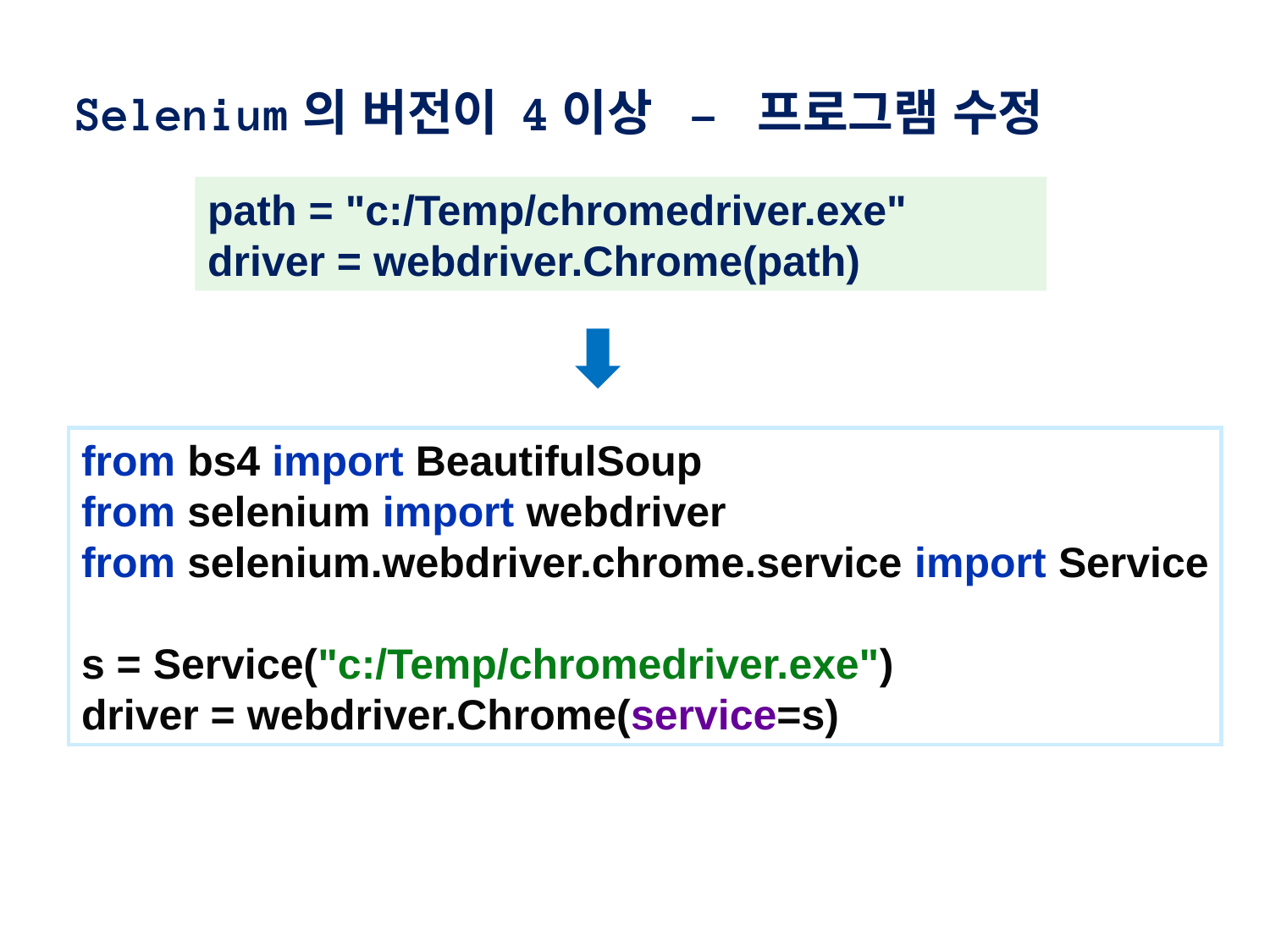

Selenium의 버전이 4이상  - 프로그램 수정
path = "c:/Temp/chromedriver.exe"
driver = webdriver.Chrome(path)

from bs4 import BeautifulSoup
from selenium import webdriver
from selenium.webdriver.chrome.service import Service
s = Service("c:/Temp/chromedriver.exe")
driver = webdriver.Chrome(service=s)